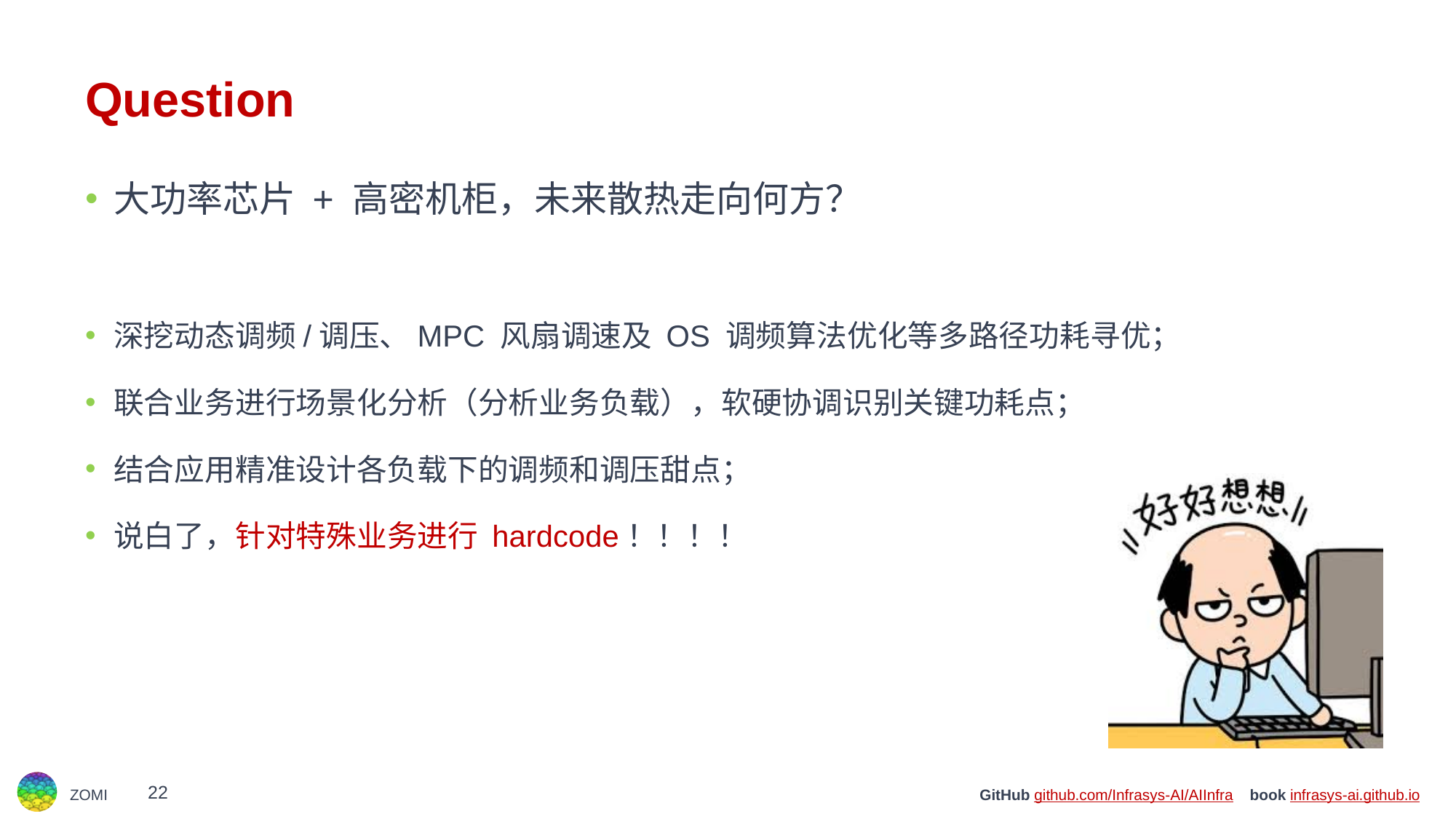

# Question
大功率芯片 + 高密机柜，未来散热走向何方？

深挖动态调频/调压、MPC 风扇调速及 OS 调频算法优化等多路径功耗寻优；
联合业务进行场景化分析（分析业务负载），软硬协调识别关键功耗点；
结合应用精准设计各负载下的调频和调压甜点；
说白了，针对特殊业务进行 hardcode！！！！